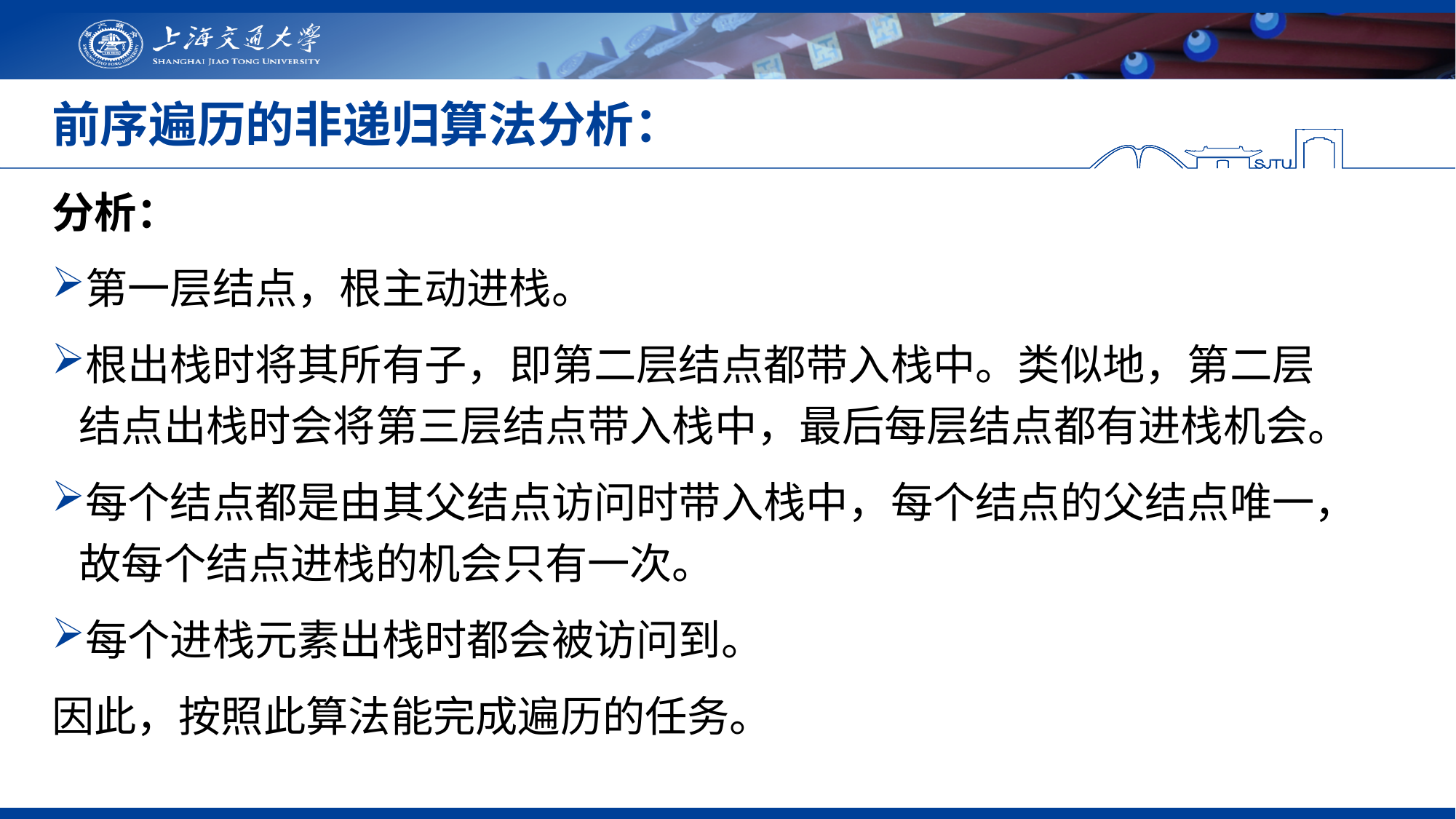

# 前序遍历的非递归算法分析：
分析：
第一层结点，根主动进栈。
根出栈时将其所有子，即第二层结点都带入栈中。类似地，第二层结点出栈时会将第三层结点带入栈中，最后每层结点都有进栈机会。
每个结点都是由其父结点访问时带入栈中，每个结点的父结点唯一，故每个结点进栈的机会只有一次。
每个进栈元素出栈时都会被访问到。
因此，按照此算法能完成遍历的任务。